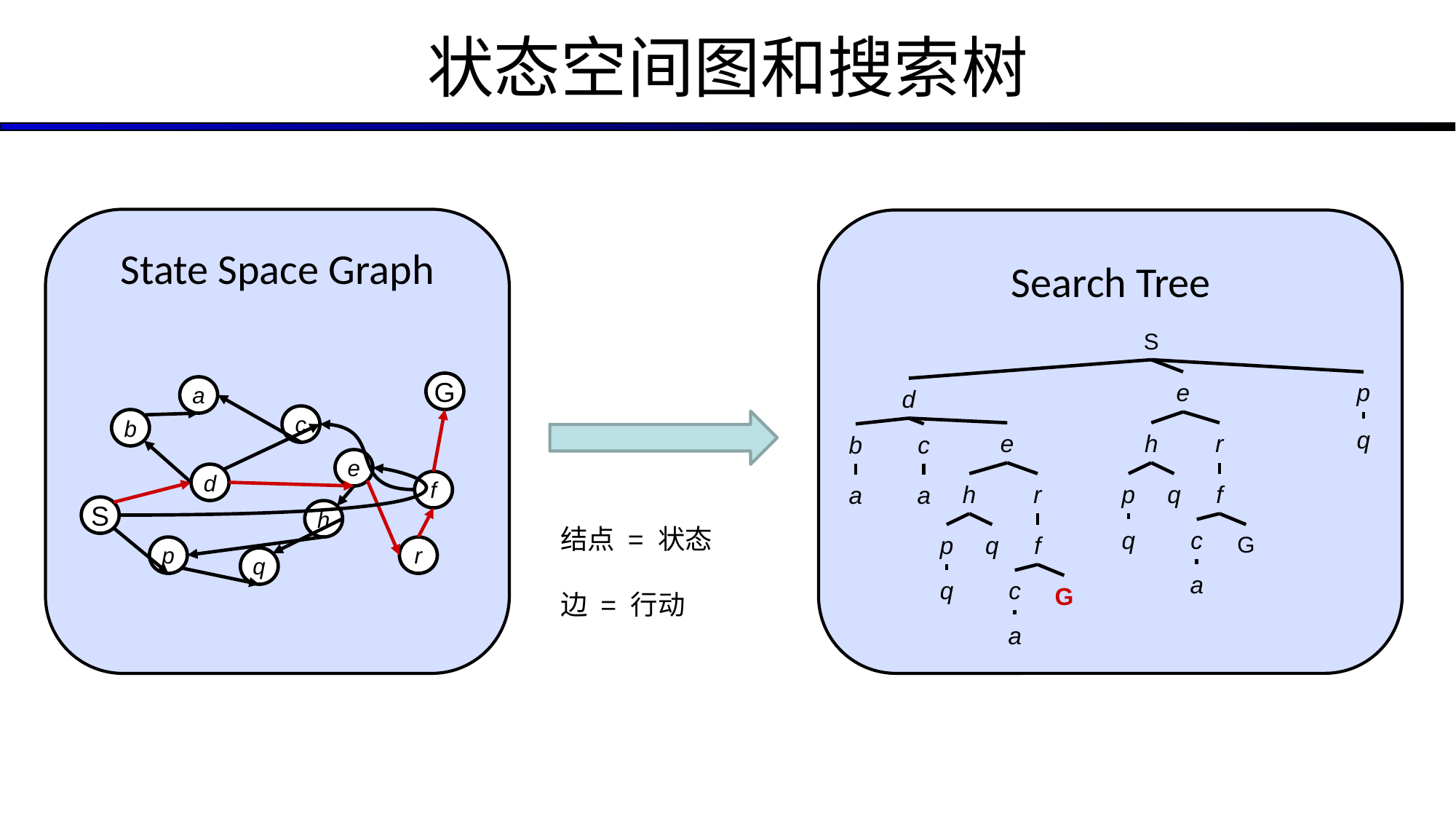

# 状态空间图和搜索树

State Space Graph
Search Tree
S
e
p
G
a
c
b
e
d
f
S
h
p
r
q
d

q
e
h
r
b
c
h
r
p
q
f
a
a
结点 = 状态
边 = 行动
q
c
p
q
f
G
a
q
c
G
a